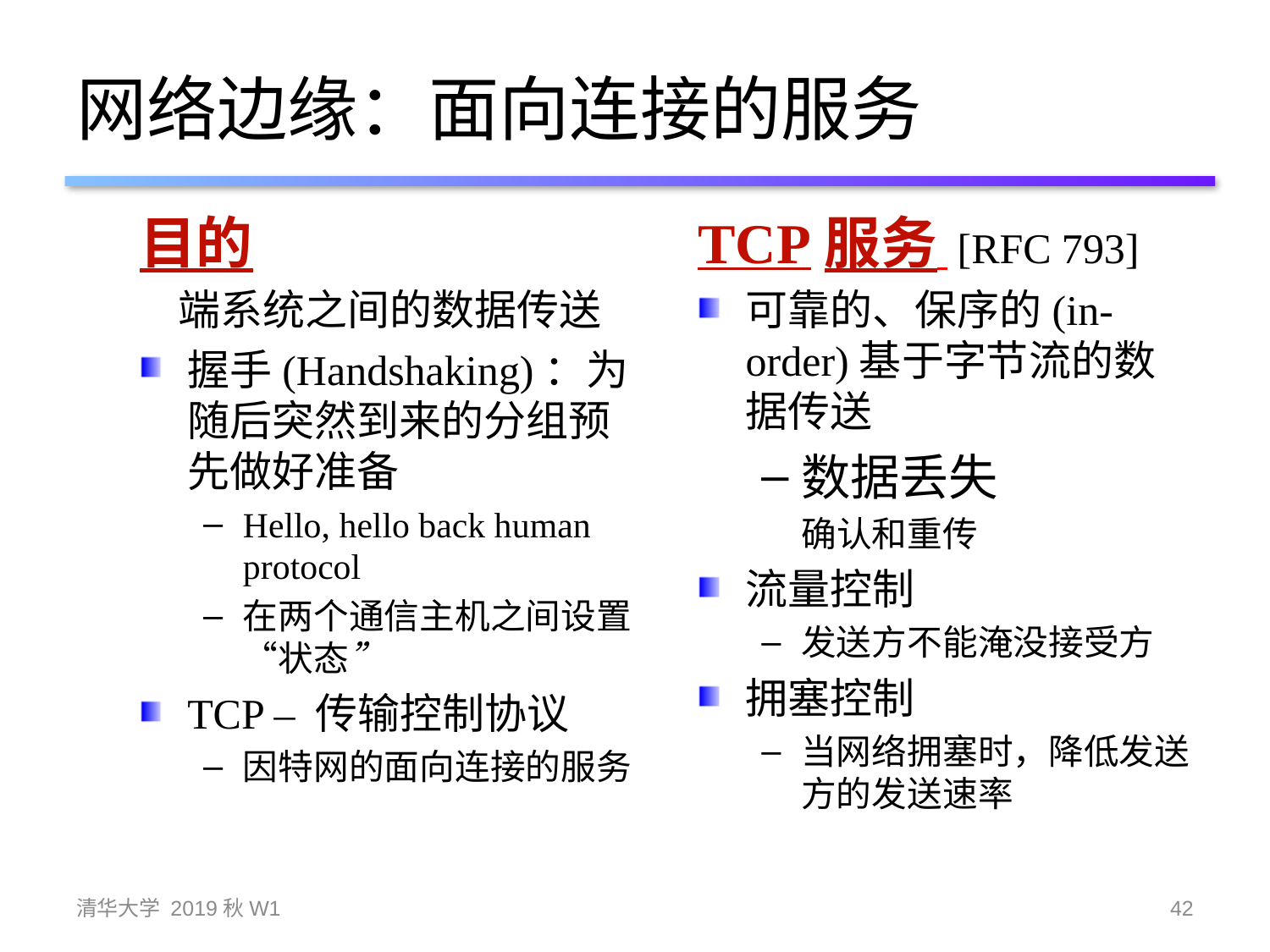

# 网络边缘：面向连接的服务
目的
   端系统之间的数据传送
握手(Handshaking)：为随后突然到来的分组预先做好准备
Hello, hello back human protocol
在两个通信主机之间设置“状态”
TCP – 传输控制协议
因特网的面向连接的服务
TCP服务 [RFC 793]
可靠的、保序的(in-order)基于字节流的数据传送
数据丢失
    确认和重传
流量控制
发送方不能淹没接受方
拥塞控制
当网络拥塞时，降低发送方的发送速率
清华大学 2019秋W1
42